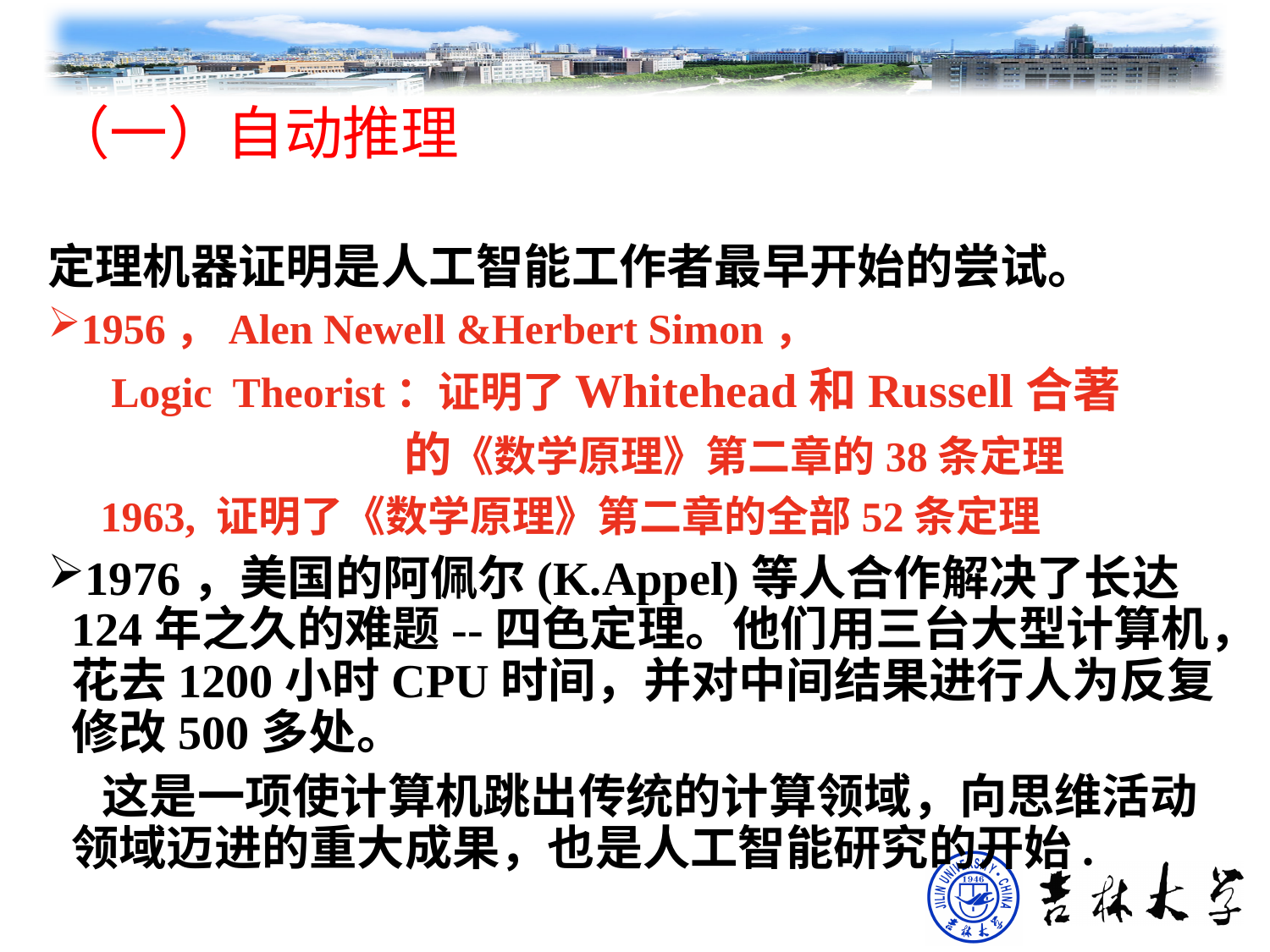

# （一）自动推理
定理机器证明是人工智能工作者最早开始的尝试。
1956，Alen Newell &Herbert Simon，
      Logic  Theorist：证明了Whitehead和Russell合著
                                的《数学原理》第二章的38条定理
     1963, 证明了《数学原理》第二章的全部52条定理
1976，美国的阿佩尔(K.Appel)等人合作解决了长达124年之久的难题--四色定理。他们用三台大型计算机，花去1200小时CPU时间，并对中间结果进行人为反复修改500多处。
    这是一项使计算机跳出传统的计算领域，向思维活动领域迈进的重大成果，也是人工智能研究的开始.